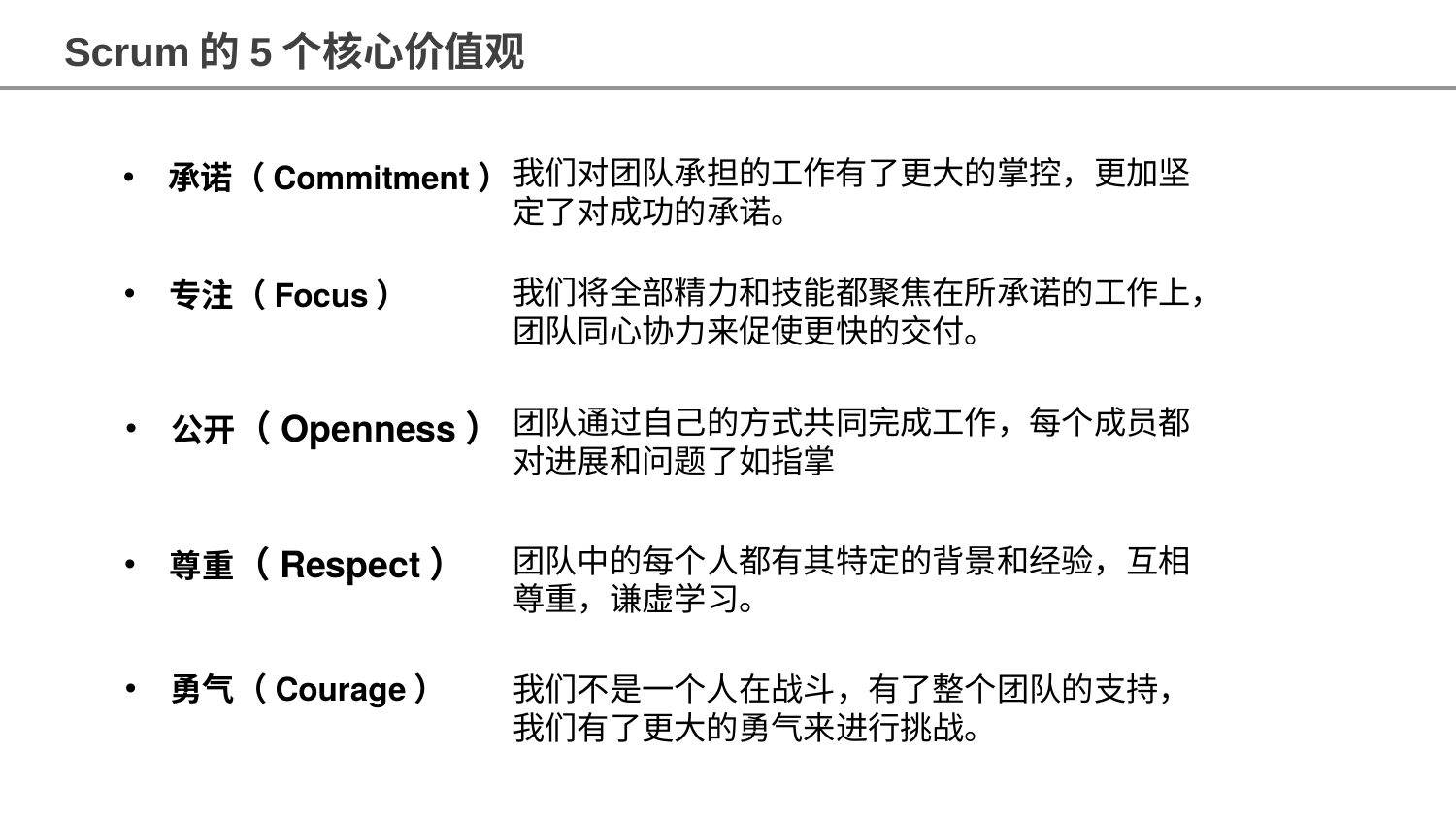

Scrum的5个核心价值观
我们对团队承担的工作有了更大的掌控，更加坚定了对成功的承诺。
承诺（Commitment）
我们将全部精力和技能都聚焦在所承诺的工作上，团队同心协力来促使更快的交付。
专注（Focus）
团队通过自己的方式共同完成工作，每个成员都对进展和问题了如指掌
公开（Openness）
团队中的每个人都有其特定的背景和经验，互相尊重，谦虚学习。
尊重（Respect）
勇气（Courage）
我们不是一个人在战斗，有了整个团队的支持，我们有了更大的勇气来进行挑战。